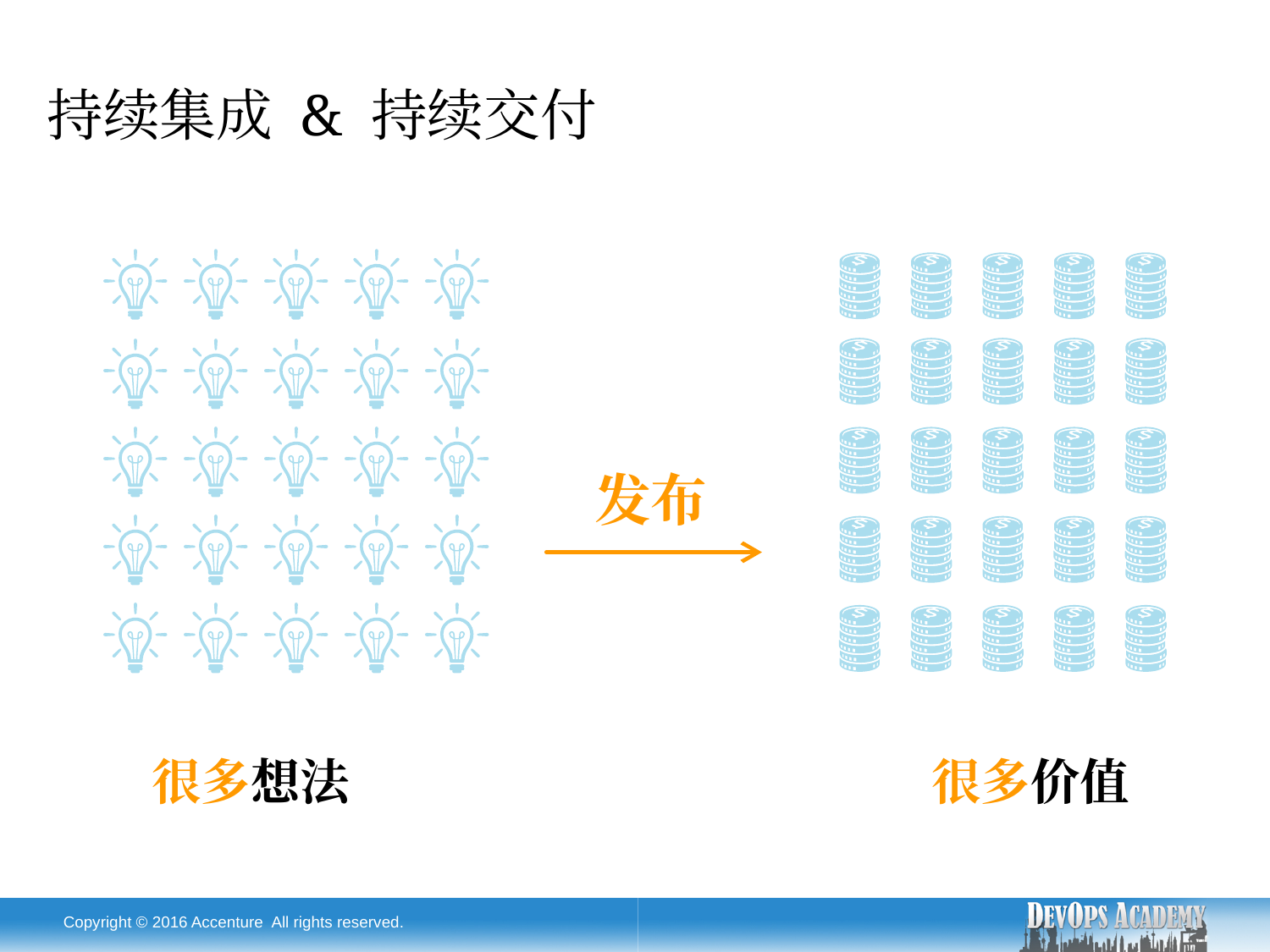

持续集成 & 持续交付

发布

很多想法
很多价值
Copyright © 2016 Accenture  All rights reserved.